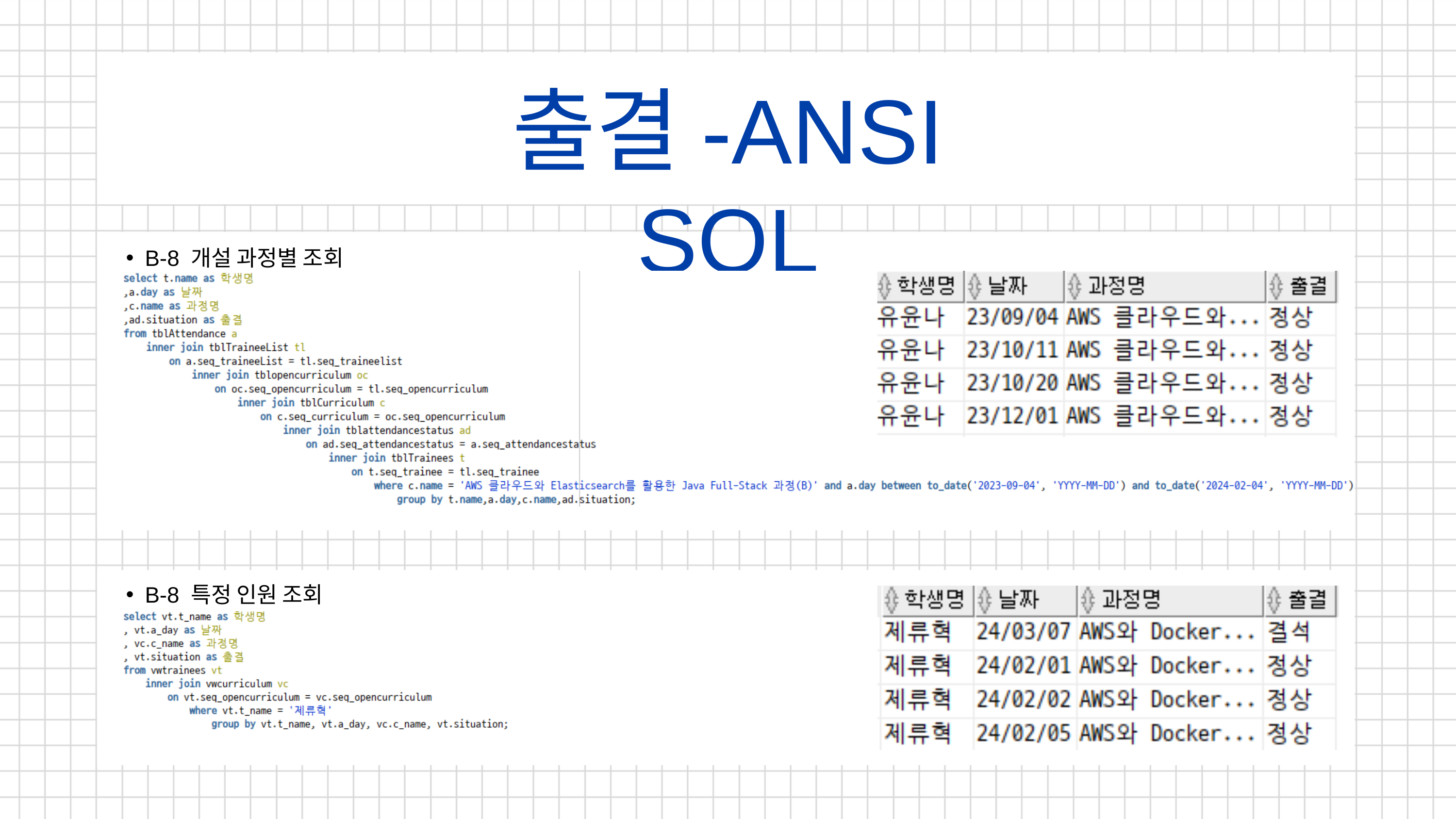

출결-ANSI SQL

B-8 개설 과정별 조회

B-8 특정 인원 조회